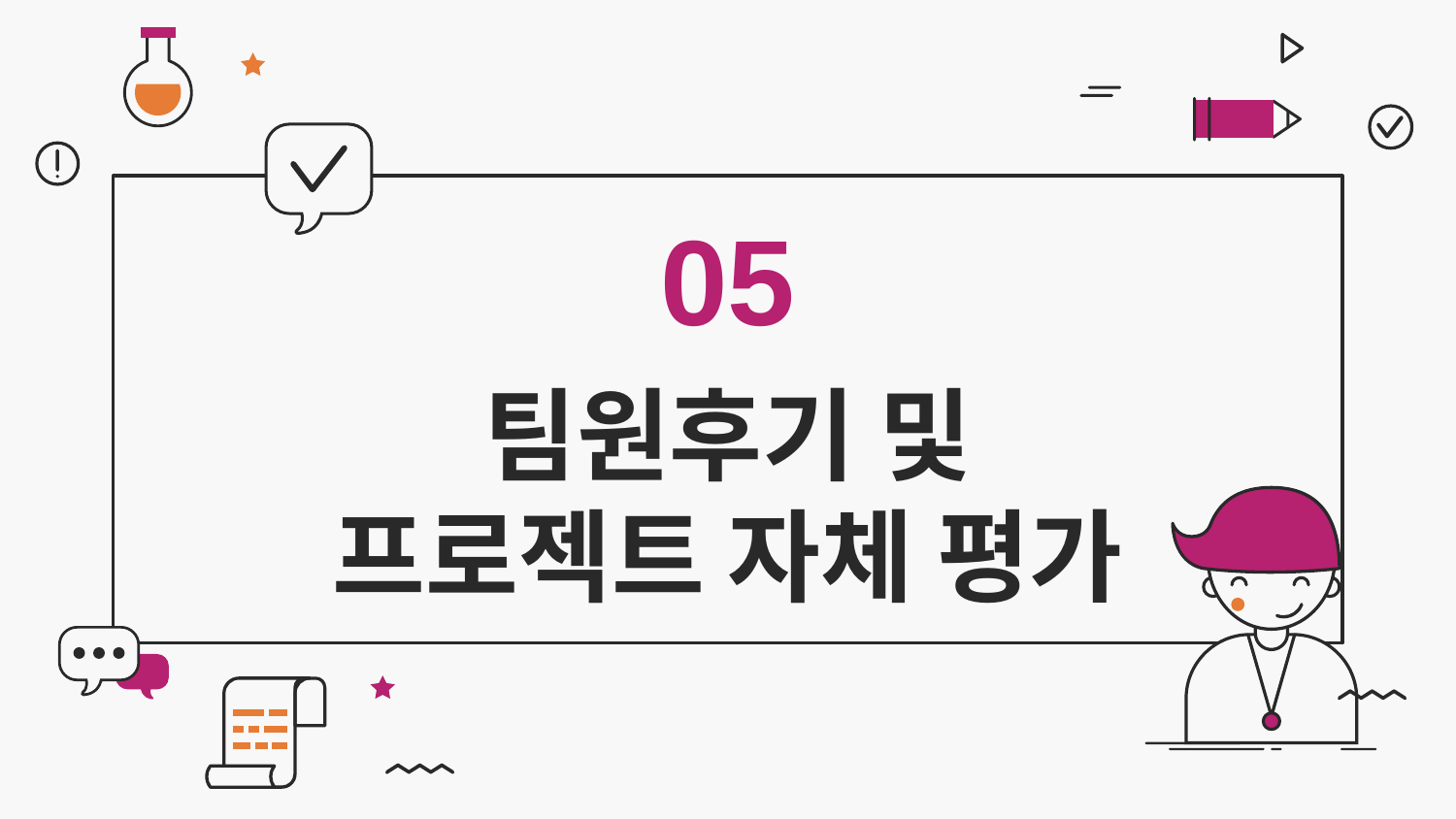

05
# 팀원후기 및
프로젝트 자체 평가